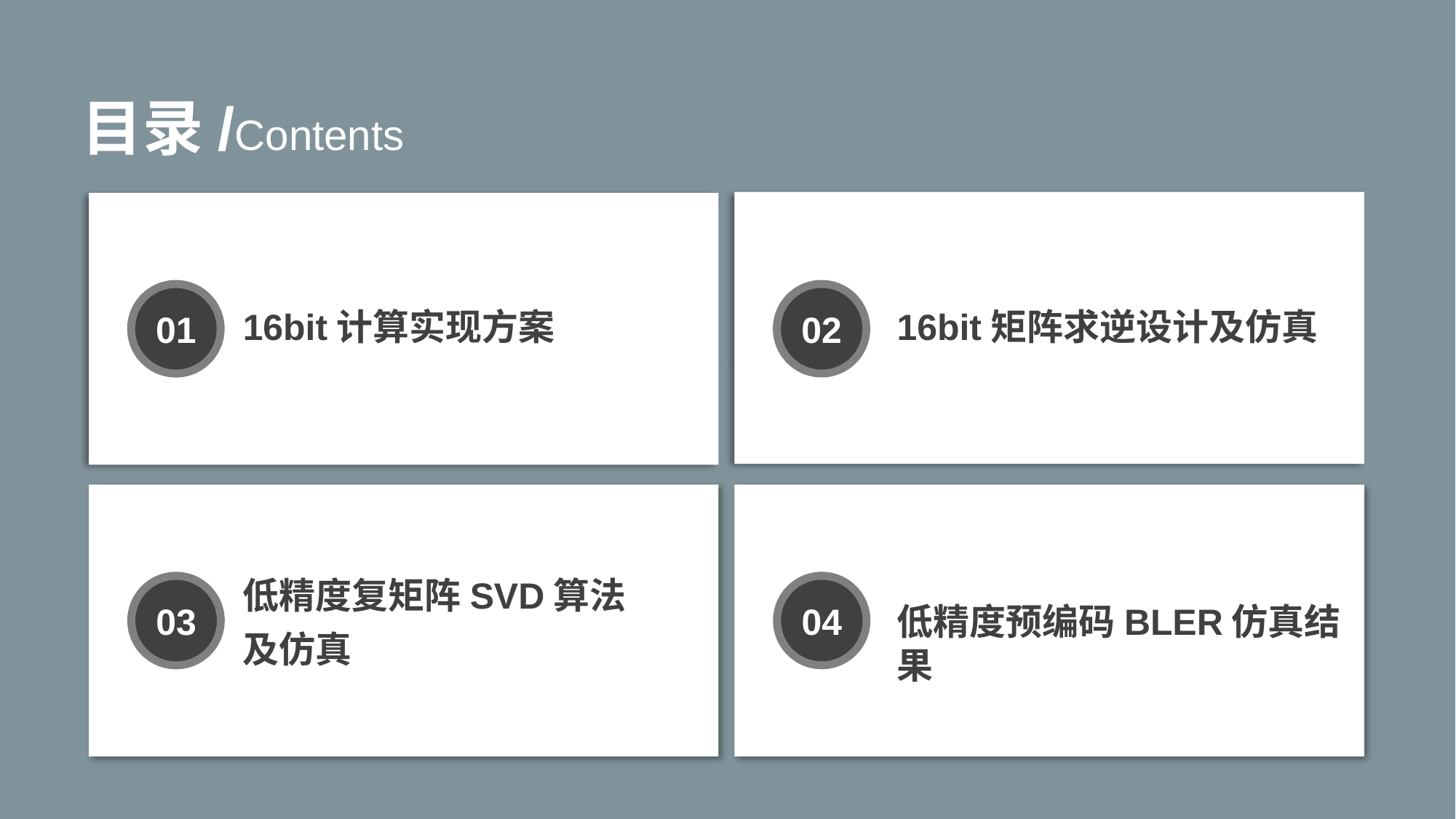

目录/Contents

02

01
16bit计算实现方案
16bit矩阵求逆设计及仿真

04

03
低精度复矩阵SVD算法
及仿真
低精度预编码BLER仿真结果